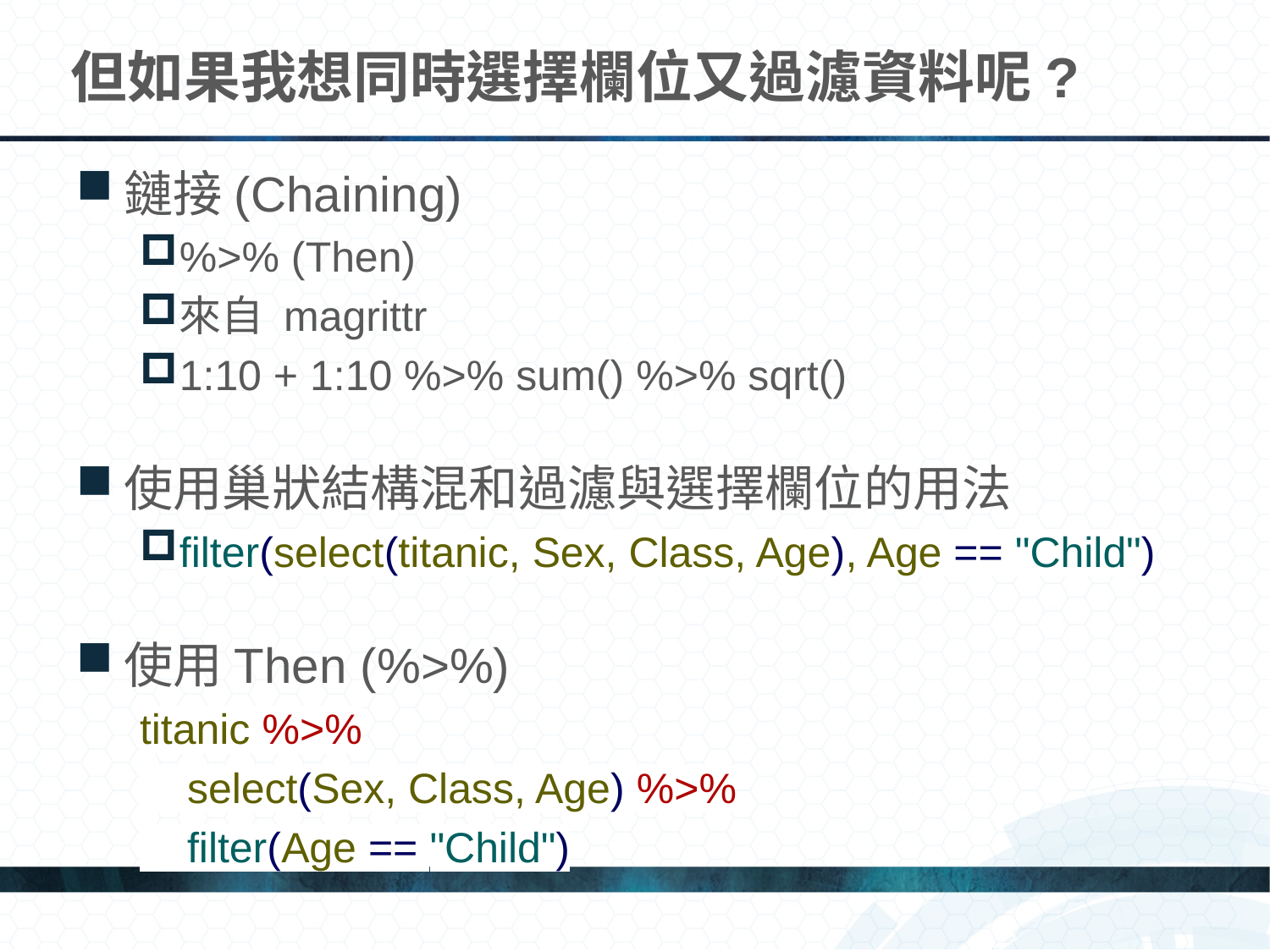

# 但如果我想同時選擇欄位又過濾資料呢?
鏈接(Chaining)
%>% (Then)
來自 magrittr
1:10 + 1:10 %>% sum() %>% sqrt()

使用巢狀結構混和過濾與選擇欄位的用法
filter(select(titanic, Sex, Class, Age), Age == "Child")

使用Then (%>%)
titanic %>%
    select(Sex, Class, Age) %>%
    filter(Age == "Child")